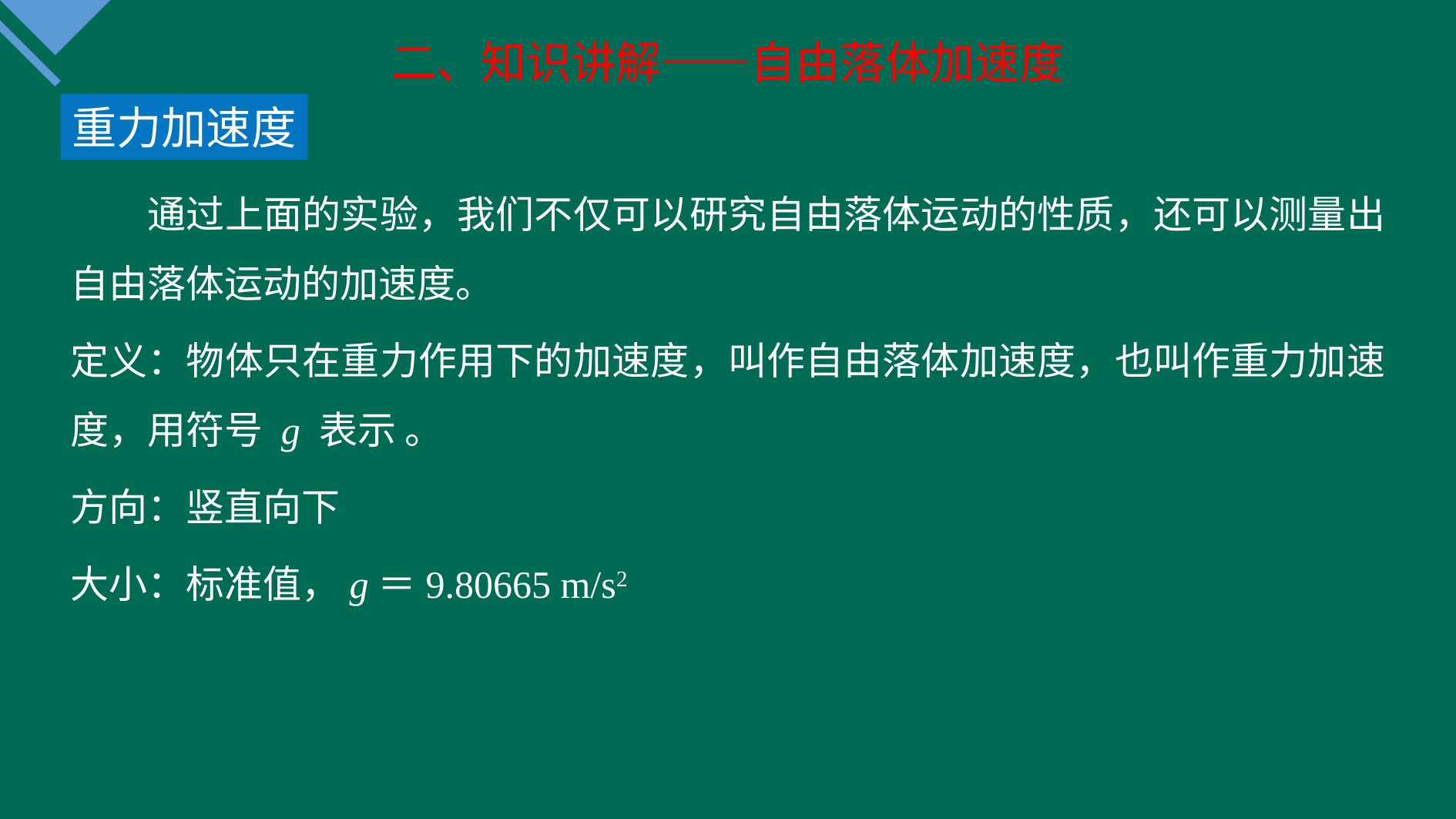

二、知识讲解——自由落体加速度
重力加速度
　　通过上面的实验，我们不仅可以研究自由落体运动的性质，还可以测量出自由落体运动的加速度。
定义：物体只在重力作用下的加速度，叫作自由落体加速度，也叫作重力加速度，用符号 g 表示 。
方向：竖直向下
大小：标准值，g＝9.80665 m/s2